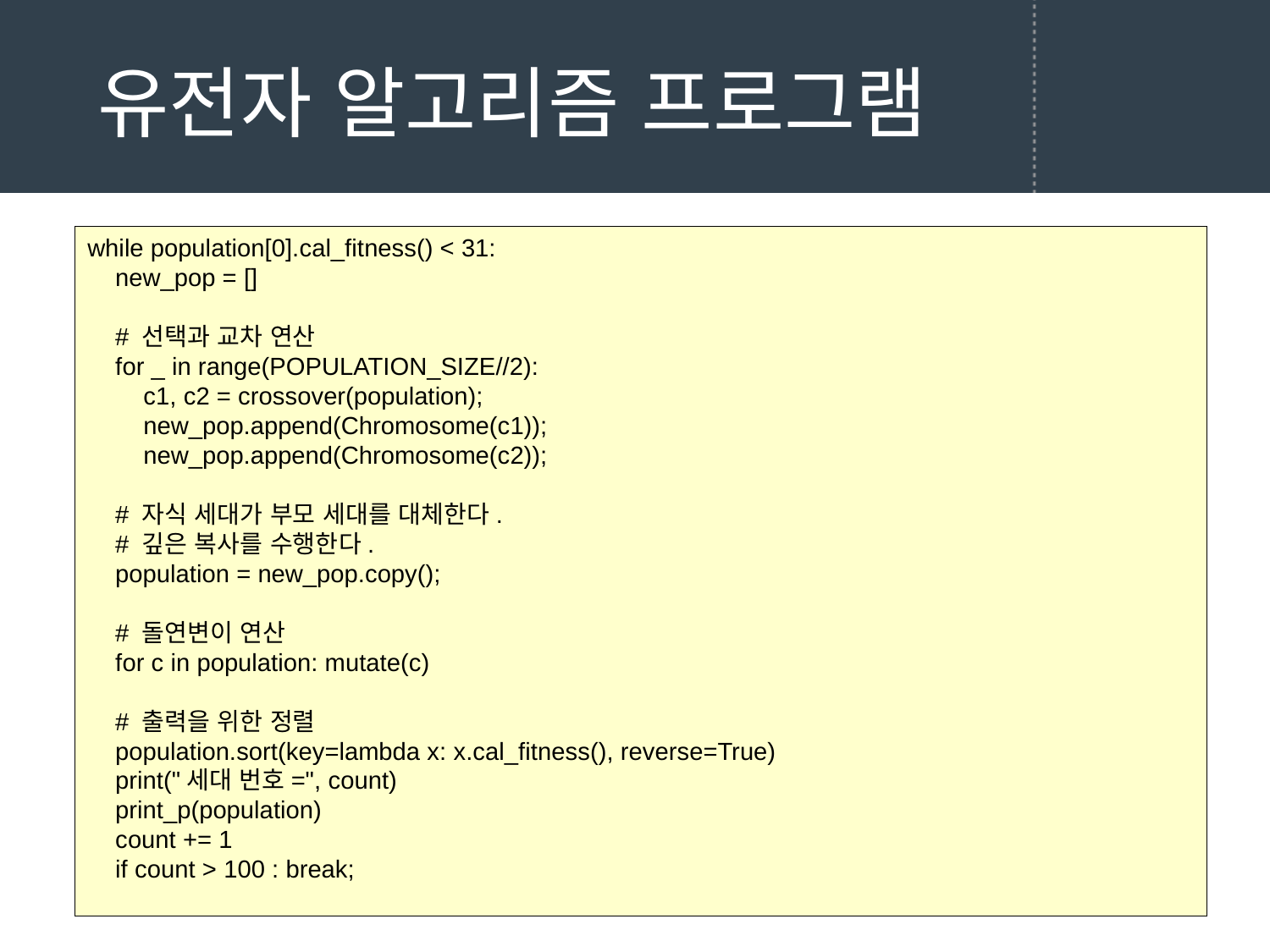

# 유전자 알고리즘 프로그램
while population[0].cal_fitness() < 31:
    new_pop = []

    # 선택과 교차 연산
    for _ in range(POPULATION_SIZE//2):
        c1, c2 = crossover(population);
        new_pop.append(Chromosome(c1));
        new_pop.append(Chromosome(c2));

    # 자식 세대가 부모 세대를 대체한다.
    # 깊은 복사를 수행한다.
    population = new_pop.copy();

    # 돌연변이 연산
    for c in population: mutate(c)

    # 출력을 위한 정렬
    population.sort(key=lambda x: x.cal_fitness(), reverse=True)
    print("세대 번호=", count)
    print_p(population)
    count += 1
    if count > 100 : break;